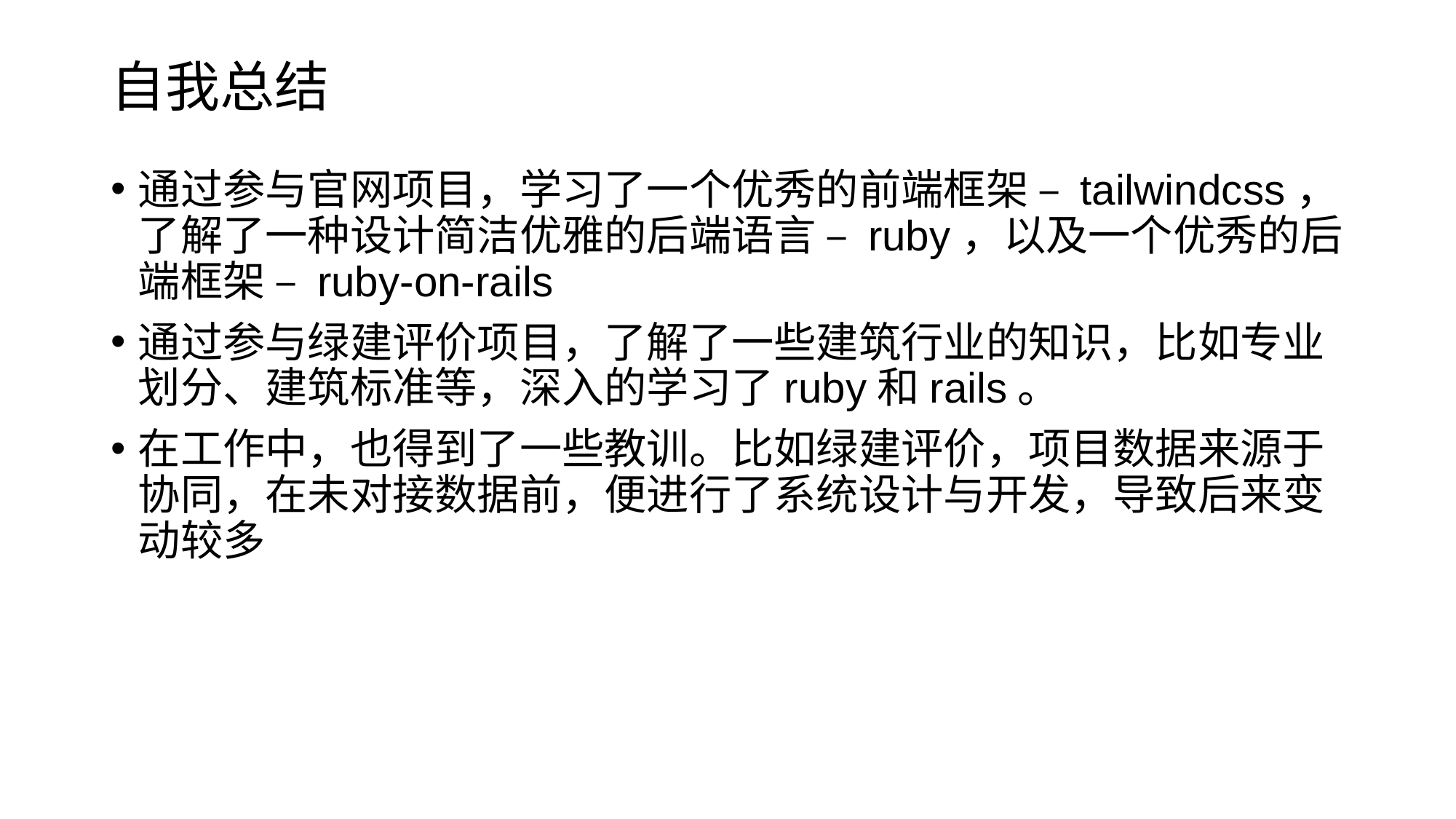

# 自我总结
通过参与官网项目，学习了一个优秀的前端框架 – tailwindcss，了解了一种设计简洁优雅的后端语言 – ruby，以及一个优秀的后端框架 – ruby-on-rails
通过参与绿建评价项目，了解了一些建筑行业的知识，比如专业划分、建筑标准等，深入的学习了ruby和rails。
在工作中，也得到了一些教训。比如绿建评价，项目数据来源于协同，在未对接数据前，便进行了系统设计与开发，导致后来变动较多